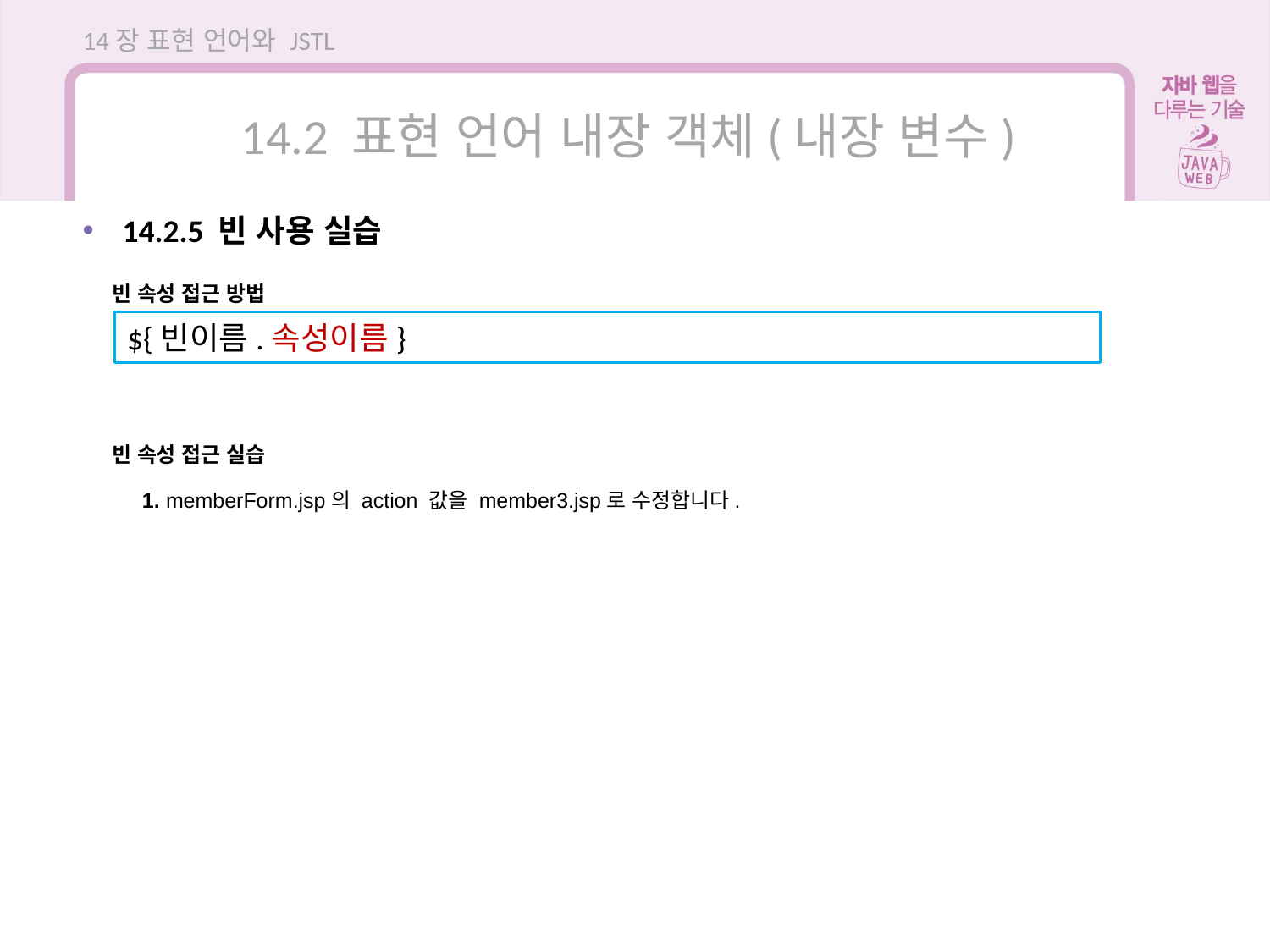

14장 표현 언어와 JSTL
14.2 표현 언어 내장 객체(내장 변수)
14.2.5 빈 사용 실습
빈 속성 접근 방법
${빈이름.속성이름}
빈 속성 접근 실습
1. memberForm.jsp의 action 값을 member3.jsp로 수정합니다.